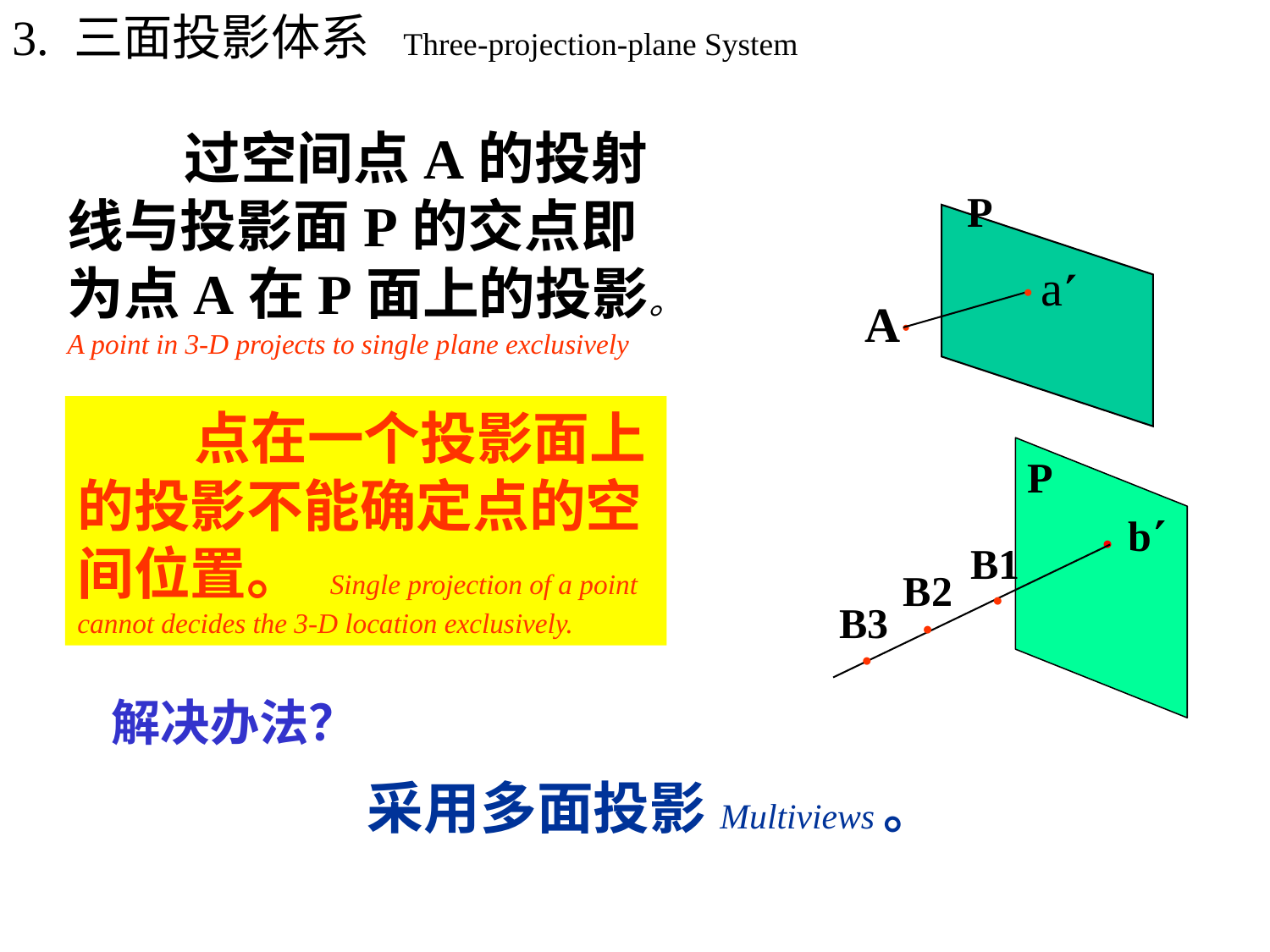

3. 三面投影体系  Three-projection-plane System
        过空间点A的投射线与投影面P的交点即为点A在P面上的投影。 A point in 3-D projects to single plane exclusively
P

A
●
a′
●

        点在一个投影面上的投影不能确定点的空间位置。 Single projection of a point cannot decides the 3-D location exclusively.

 P
b′
●
B1
●

B2
●
B3
●
解决办法？
采用多面投影Multiviews。